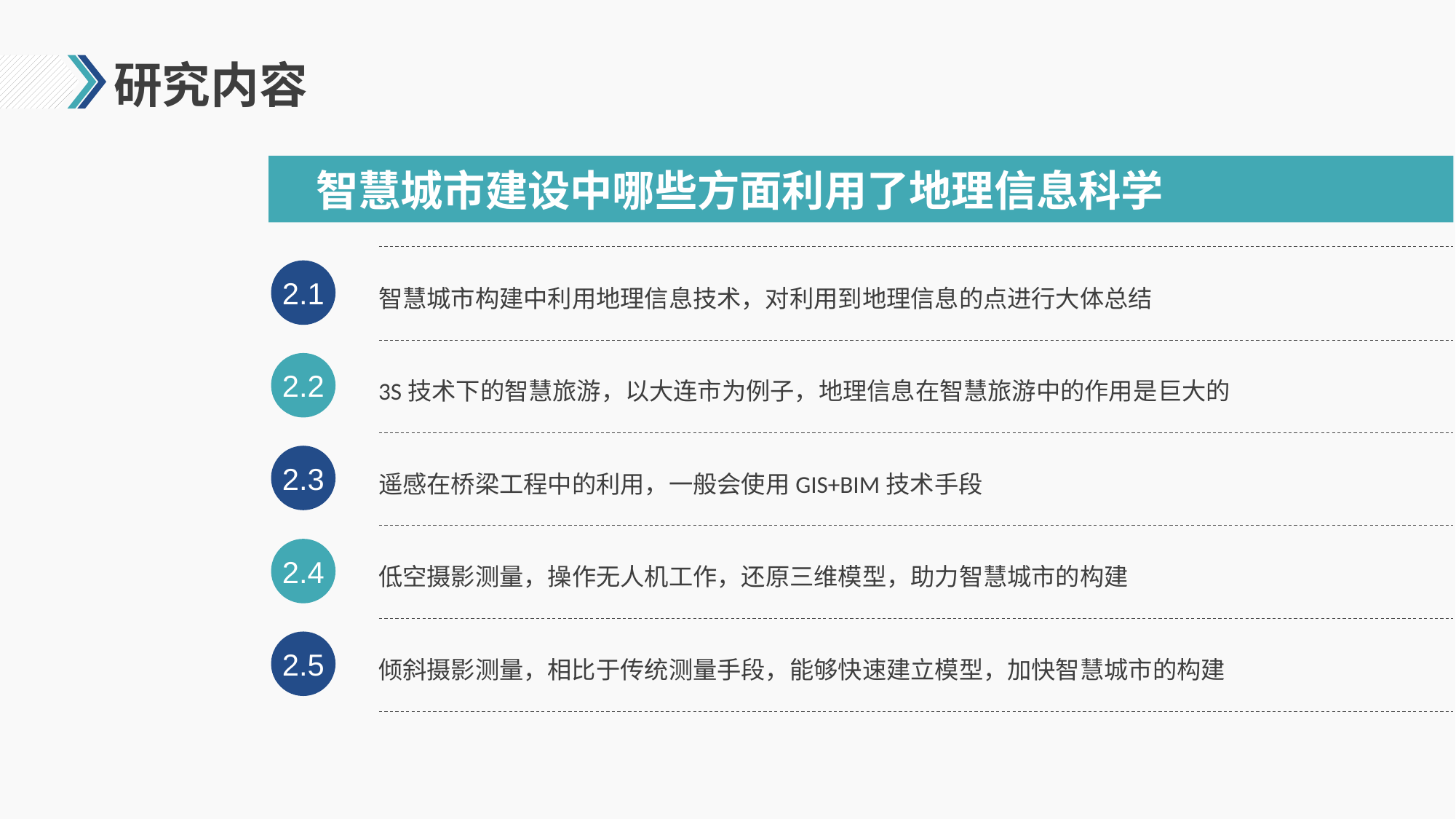

# 研究内容
智慧城市建设中哪些方面利用了地理信息科学
2.1
智慧城市构建中利用地理信息技术，对利用到地理信息的点进行大体总结
2.2
3S技术下的智慧旅游，以大连市为例子，地理信息在智慧旅游中的作用是巨大的
2.3
遥感在桥梁工程中的利用，一般会使用GIS+BIM技术手段
2.4
低空摄影测量，操作无人机工作，还原三维模型，助力智慧城市的构建
2.5
倾斜摄影测量，相比于传统测量手段，能够快速建立模型，加快智慧城市的构建